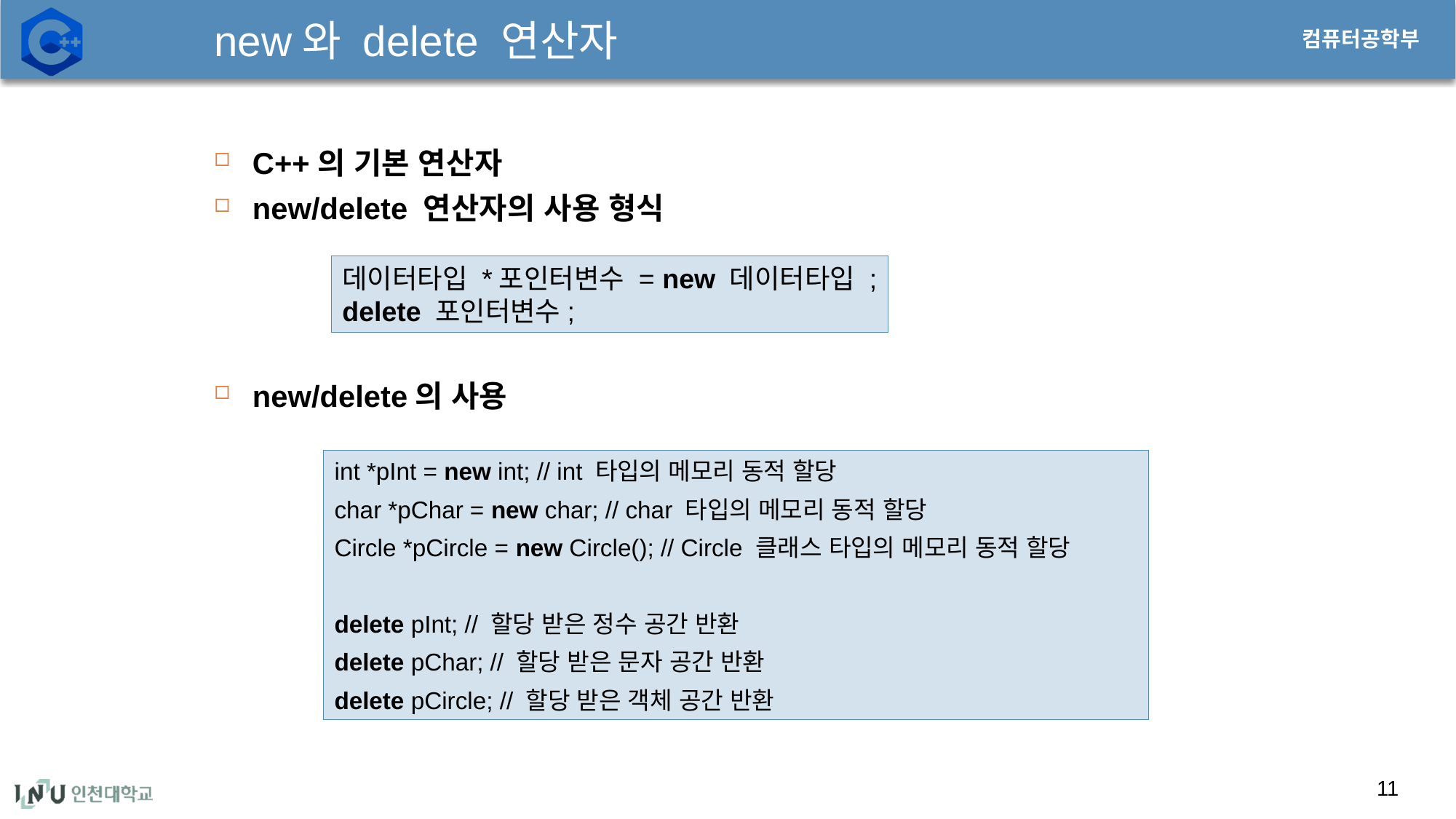

# new와 delete 연산자
11
C++의 기본 연산자
new/delete 연산자의 사용 형식

new/delete의 사용
데이터타입 *포인터변수 = new 데이터타입 ;
delete 포인터변수;
int *pInt = new int; // int 타입의 메모리 동적 할당
char *pChar = new char; // char 타입의 메모리 동적 할당
Circle *pCircle = new Circle(); // Circle 클래스 타입의 메모리 동적 할당

delete pInt; // 할당 받은 정수 공간 반환
delete pChar; // 할당 받은 문자 공간 반환
delete pCircle; // 할당 받은 객체 공간 반환